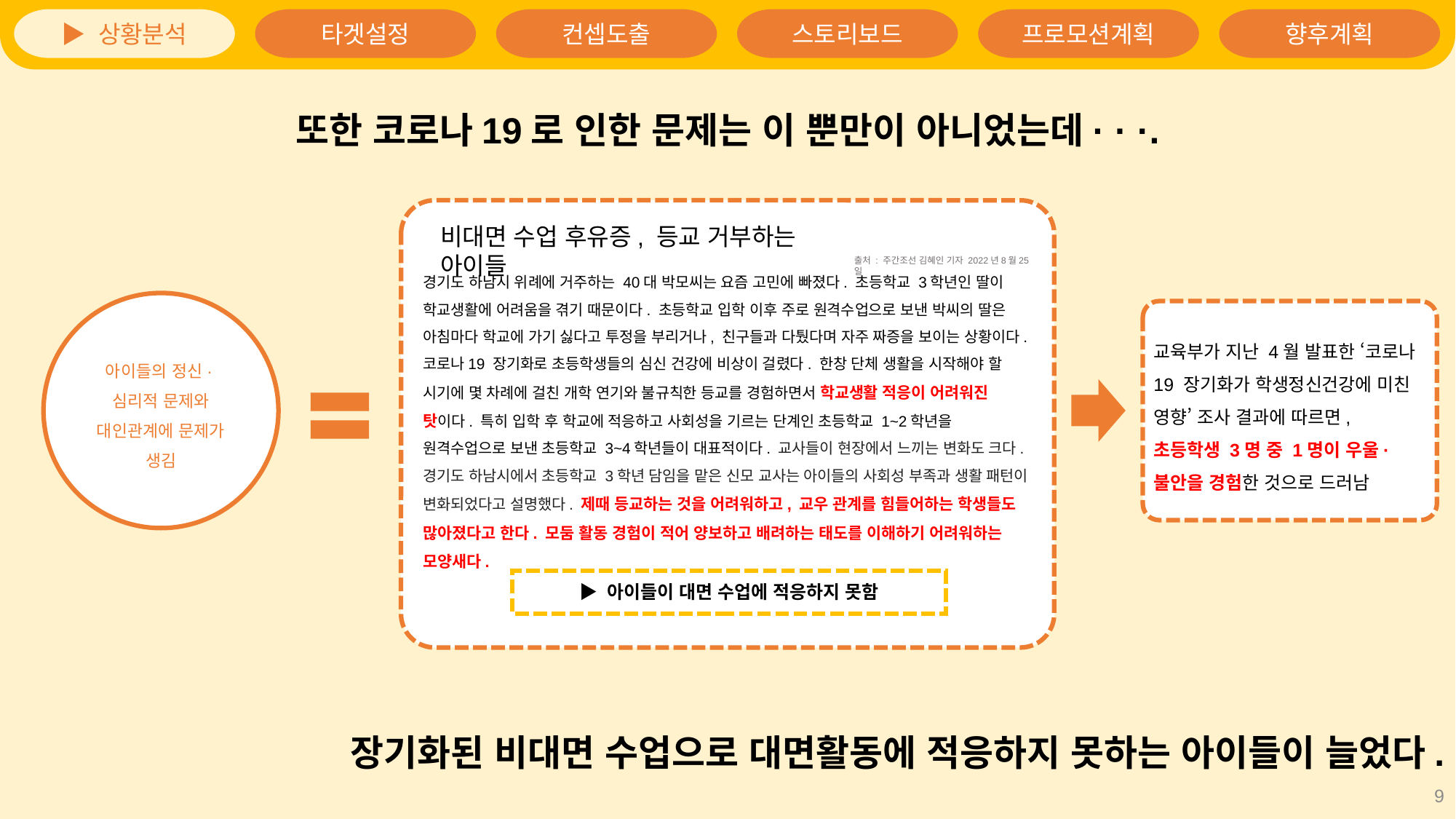

또한 코로나19로 인한 문제는 이 뿐만이 아니었는데· · ·.

비대면 수업 후유증, 등교 거부하는 아이들
출처 : 주간조선 김혜인 기자 2022년8월25일
경기도 하남시 위례에 거주하는 40대 박모씨는 요즘 고민에 빠졌다. 초등학교 3학년인 딸이 학교생활에 어려움을 겪기 때문이다. 초등학교 입학 이후 주로 원격수업으로 보낸 박씨의 딸은 아침마다 학교에 가기 싫다고 투정을 부리거나, 친구들과 다퉜다며 자주 짜증을 보이는 상황이다.
코로나19 장기화로 초등학생들의 심신 건강에 비상이 걸렸다. 한창 단체 생활을 시작해야 할 시기에 몇 차례에 걸친 개학 연기와 불규칙한 등교를 경험하면서 학교생활 적응이 어려워진 탓이다. 특히 입학 후 학교에 적응하고 사회성을 기르는 단계인 초등학교 1~2학년을 원격수업으로 보낸 초등학교 3~4학년들이 대표적이다. 교사들이 현장에서 느끼는 변화도 크다. 경기도 하남시에서 초등학교 3학년 담임을 맡은 신모 교사는 아이들의 사회성 부족과 생활 패턴이 변화되었다고 설명했다. 제때 등교하는 것을 어려워하고, 교우 관계를 힘들어하는 학생들도 많아졌다고 한다. 모둠 활동 경험이 적어 양보하고 배려하는 태도를 이해하기 어려워하는 모양새다.
아이들의 정신·심리적 문제와 대인관계에 문제가 생김

교육부가 지난 4월 발표한 ‘코로나19 장기화가 학생정신건강에 미친 영향’ 조사 결과에 따르면, 초등학생 3명 중 1명이 우울·불안을 경험한 것으로 드러남

▶ 아이들이 대면 수업에 적응하지 못함
장기화된 비대면 수업으로 대면활동에 적응하지 못하는 아이들이 늘었다.
9